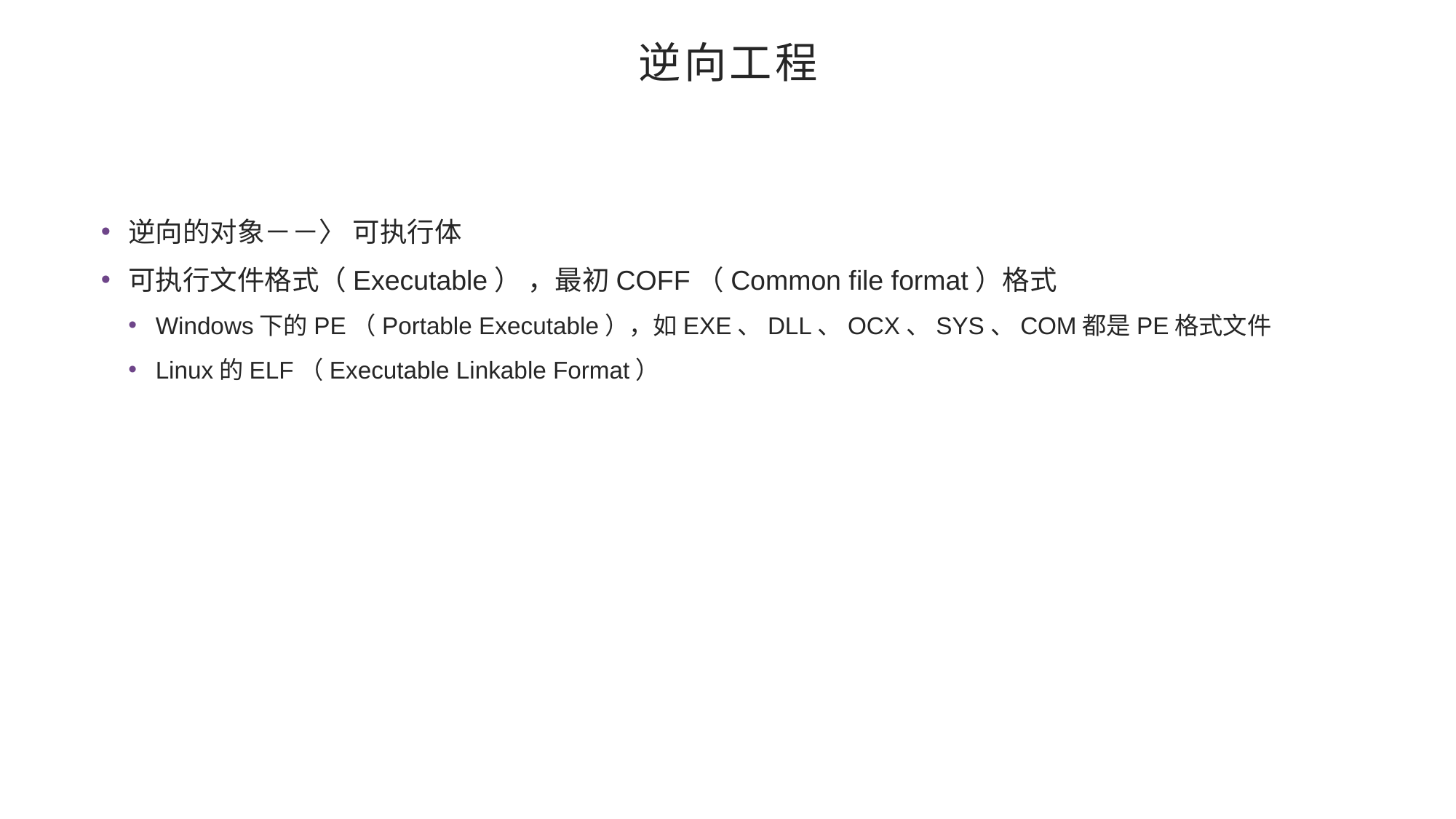

# 逆向工程
逆向的对象－－〉 可执行体
可执行文件格式（Executable） ，最初COFF（Common file format）格式
Windows下的PE（Portable Executable），如EXE、DLL、OCX、SYS、COM都是PE格式文件
Linux的ELF（Executable Linkable Format）